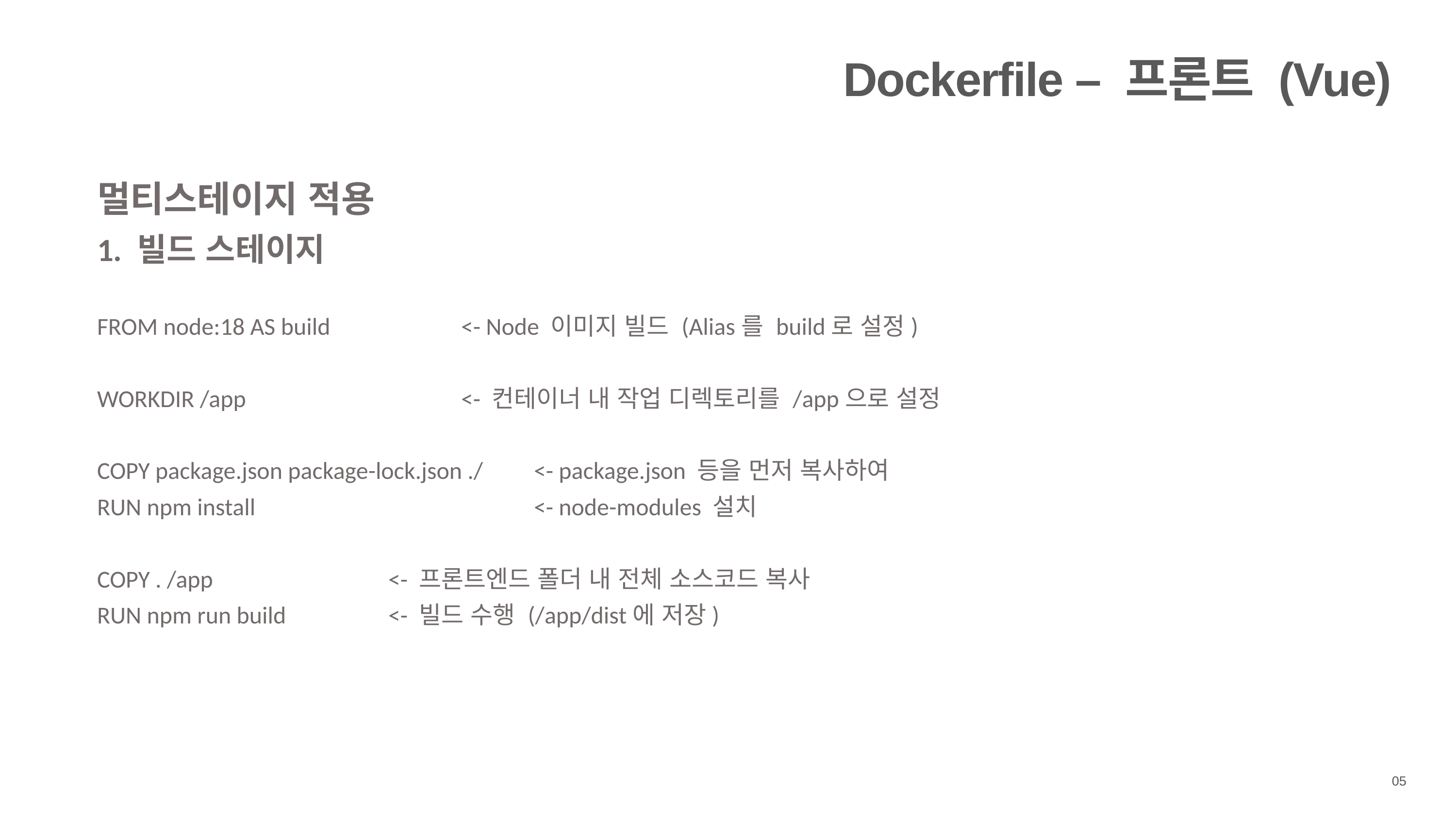

멀티스테이지 적용
1. 빌드 스테이지

FROM node:18 AS build		<- Node 이미지 빌드 (Alias를 build로 설정)

WORKDIR /app			<- 컨테이너 내 작업 디렉토리를 /app으로 설정

COPY package.json package-lock.json ./	<- package.json 등을 먼저 복사하여
RUN npm install				<- node-modules 설치

COPY . /app			<- 프론트엔드 폴더 내 전체 소스코드 복사
RUN npm run build		<- 빌드 수행 (/app/dist에 저장)
Dockerfile – 프론트 (Vue)
05